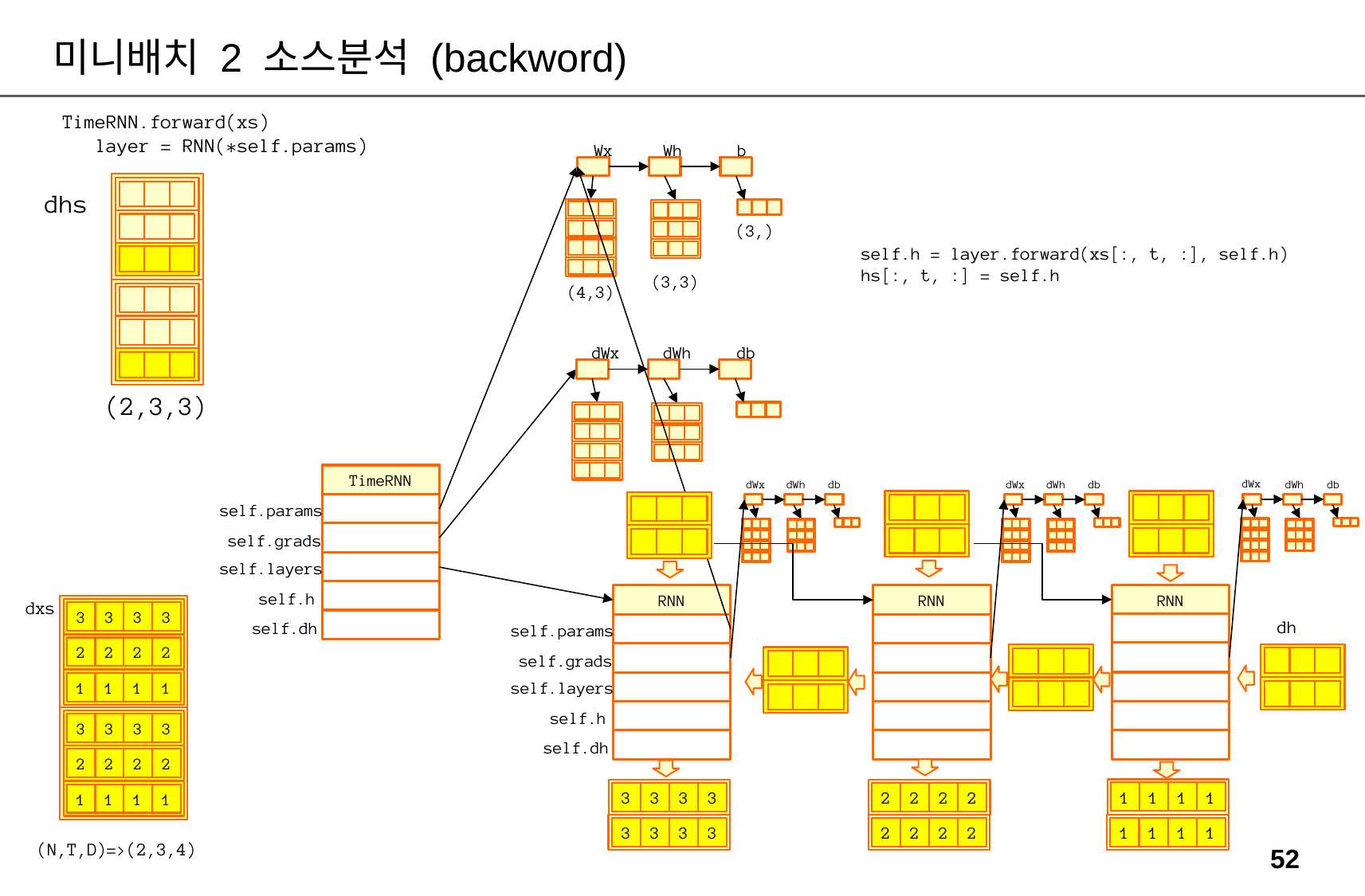

미니배치 2 소스분석 (backword)
TimeRNN.forward(xs)
   layer = RNN(*self.params)
Wx
Wh
b

dhs

(3,)

self.h = layer.forward(xs[:, t, :], self.h)
hs[:, t, :] = self.h

(3,3)
(4,3)

dWx
dWh
db

(2,3,3)

TimeRNN
dWx
dWh
db
dWx
dWh
dWx
dWh
db
db

self.params

self.grads

self.layers

self.h
RNN
RNN
RNN
dxs

3
3
3
3
dh

self.dh
self.params

2
2
2
2

self.grads

self.layers

1
1
1
1

self.h

3
3
3
3

self.dh

2
2
2
2

1
1
1
1
3
3
3
3
2
2
2
2
1
1
1
1

1
1
1
1
3
3
3
3
2
2
2
2
(N,T,D)=>(2,3,4)